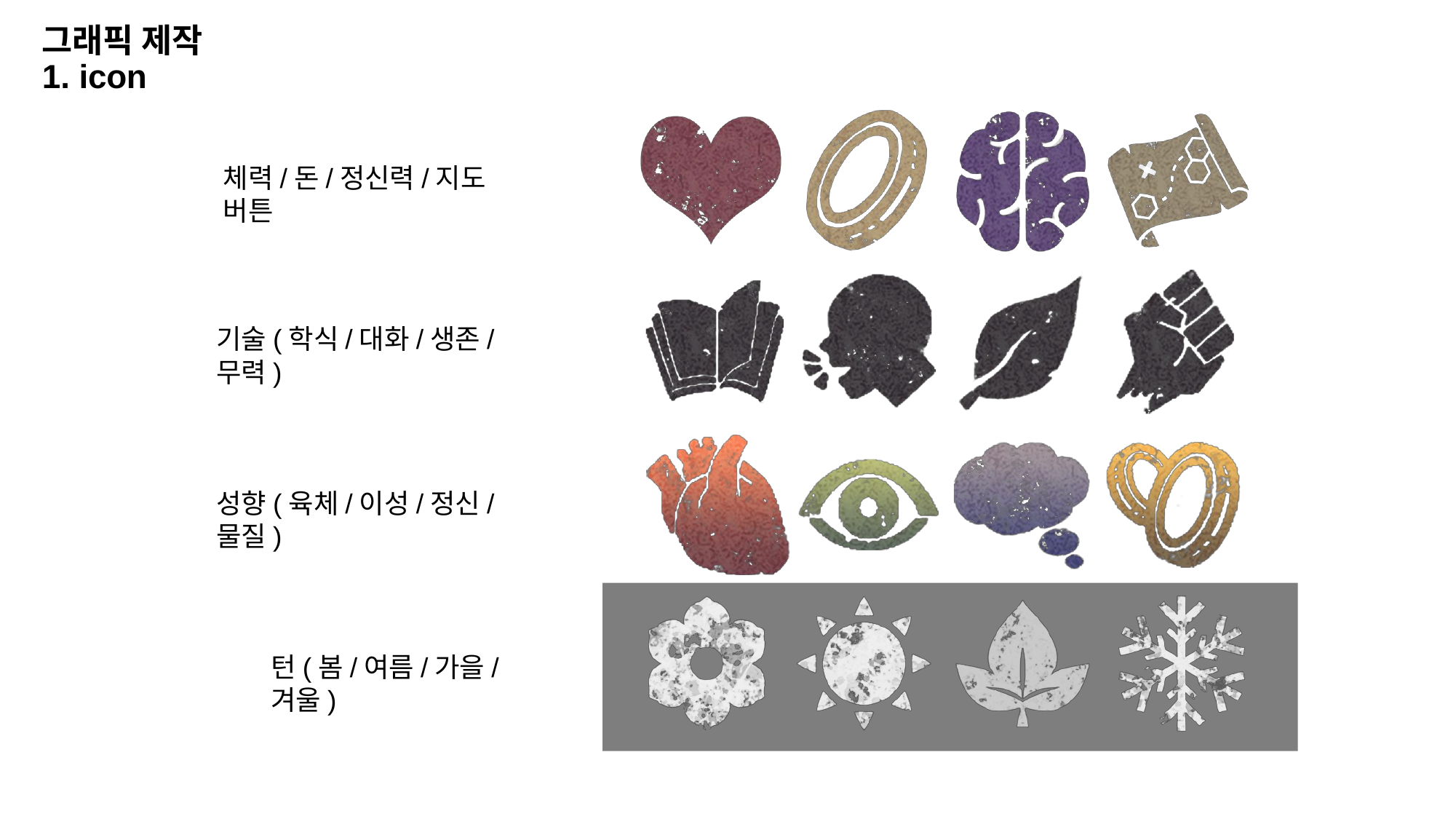

# 그래픽 제작
1. icon

체력/돈/정신력/지도 버튼

기술(학식/대화/생존/무력)

성향(육체/이성/정신/물질)

턴(봄/여름/가을/겨울)